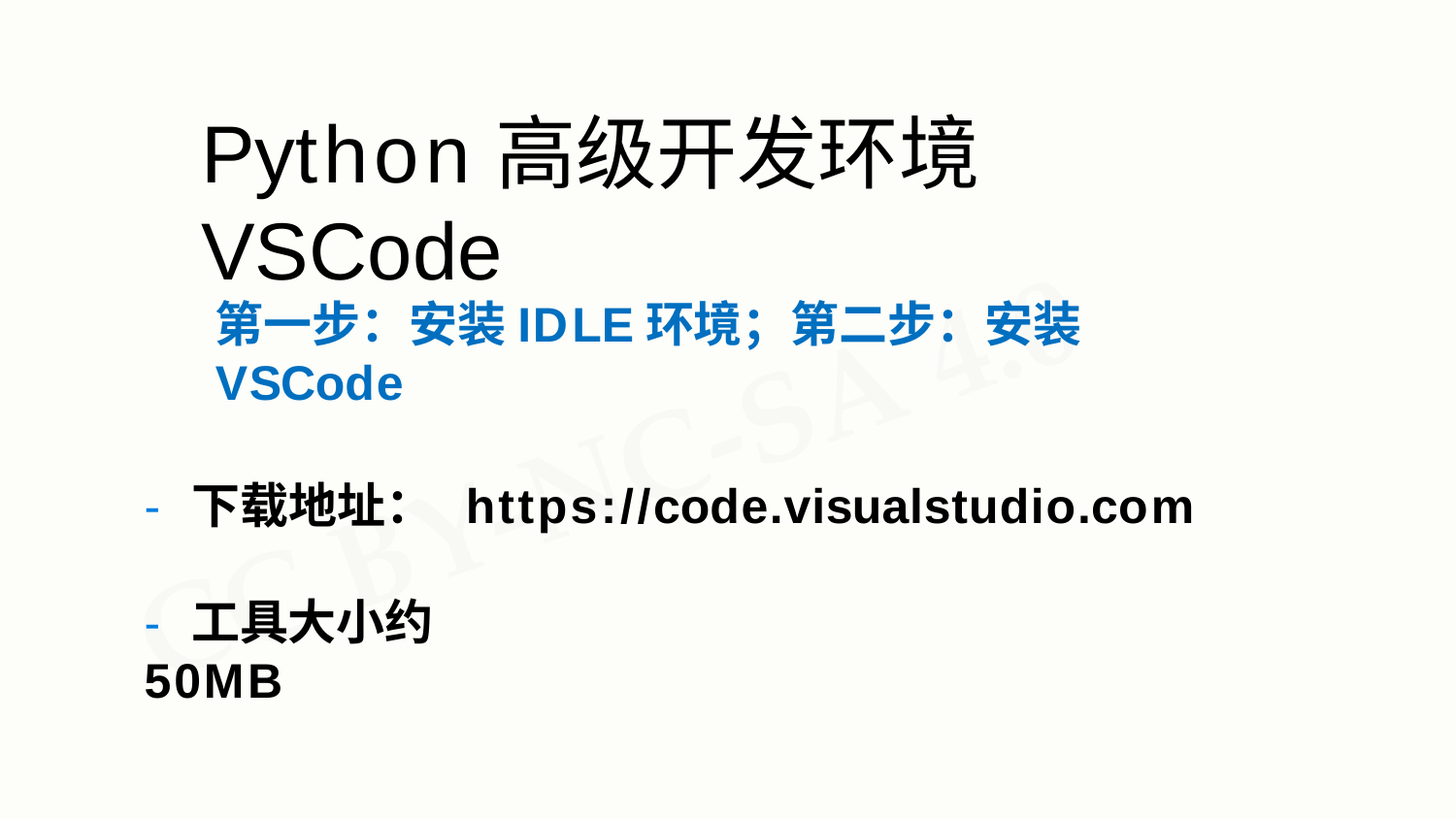

# Python高级开发环境VSCode

第一步：安装IDLE环境；第二步：安装VSCode
- 下载地址：
https://code.visualstudio.com

- 工具大小约 50MB